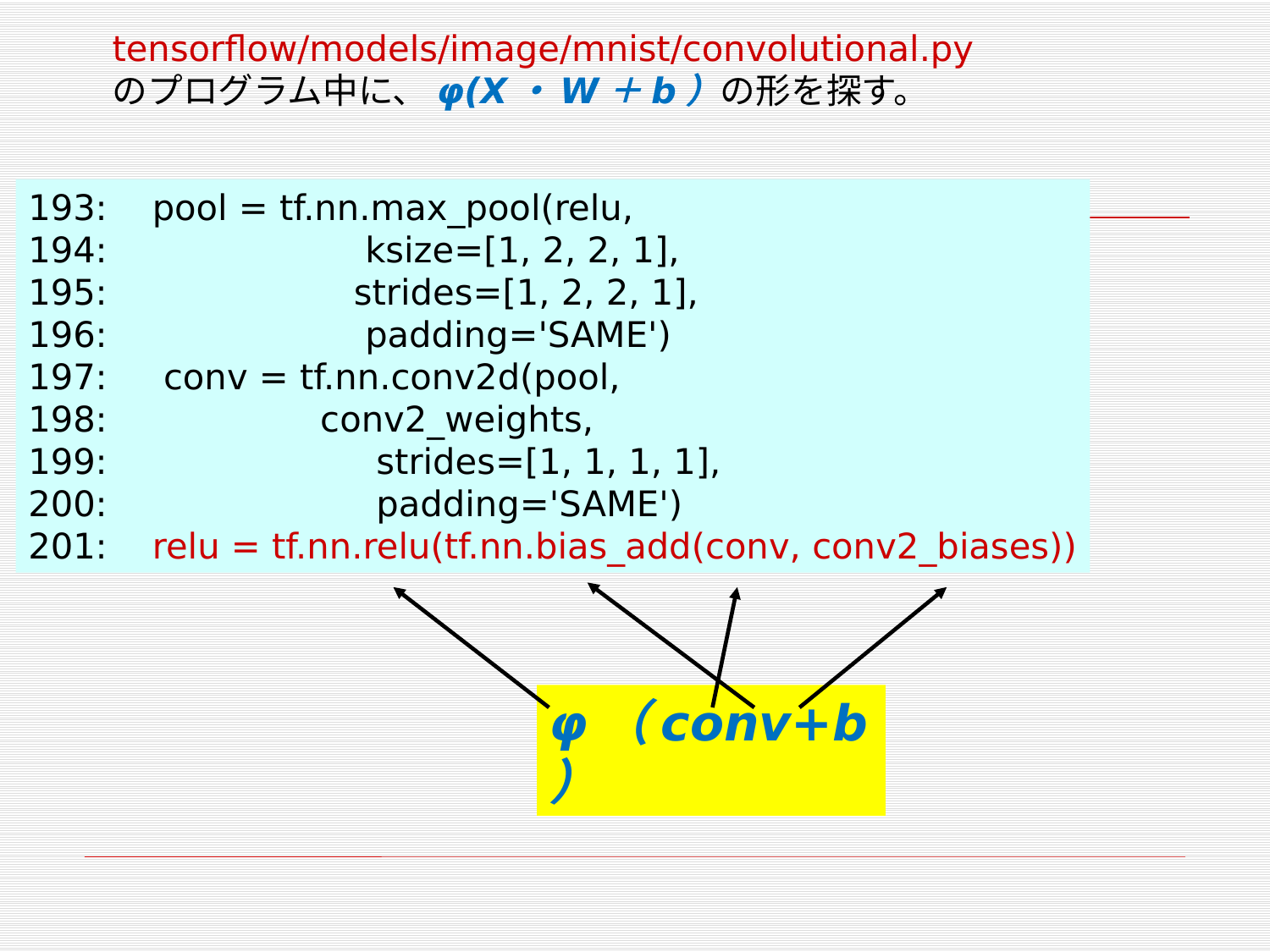

tensorflow/models/image/mnist/convolutional.py
のプログラム中に、φ(X・W＋b）の形を探す。
193:    pool = tf.nn.max_pool(relu,
194:                       ksize=[1, 2, 2, 1],
195:                      strides=[1, 2, 2, 1],
196:                       padding='SAME')
197:     conv = tf.nn.conv2d(pool,
198:                   conv2_weights,
199:                        strides=[1, 1, 1, 1],
200:                        padding='SAME')
201:    relu = tf.nn.relu(tf.nn.bias_add(conv, conv2_biases))
φ（conv+b）